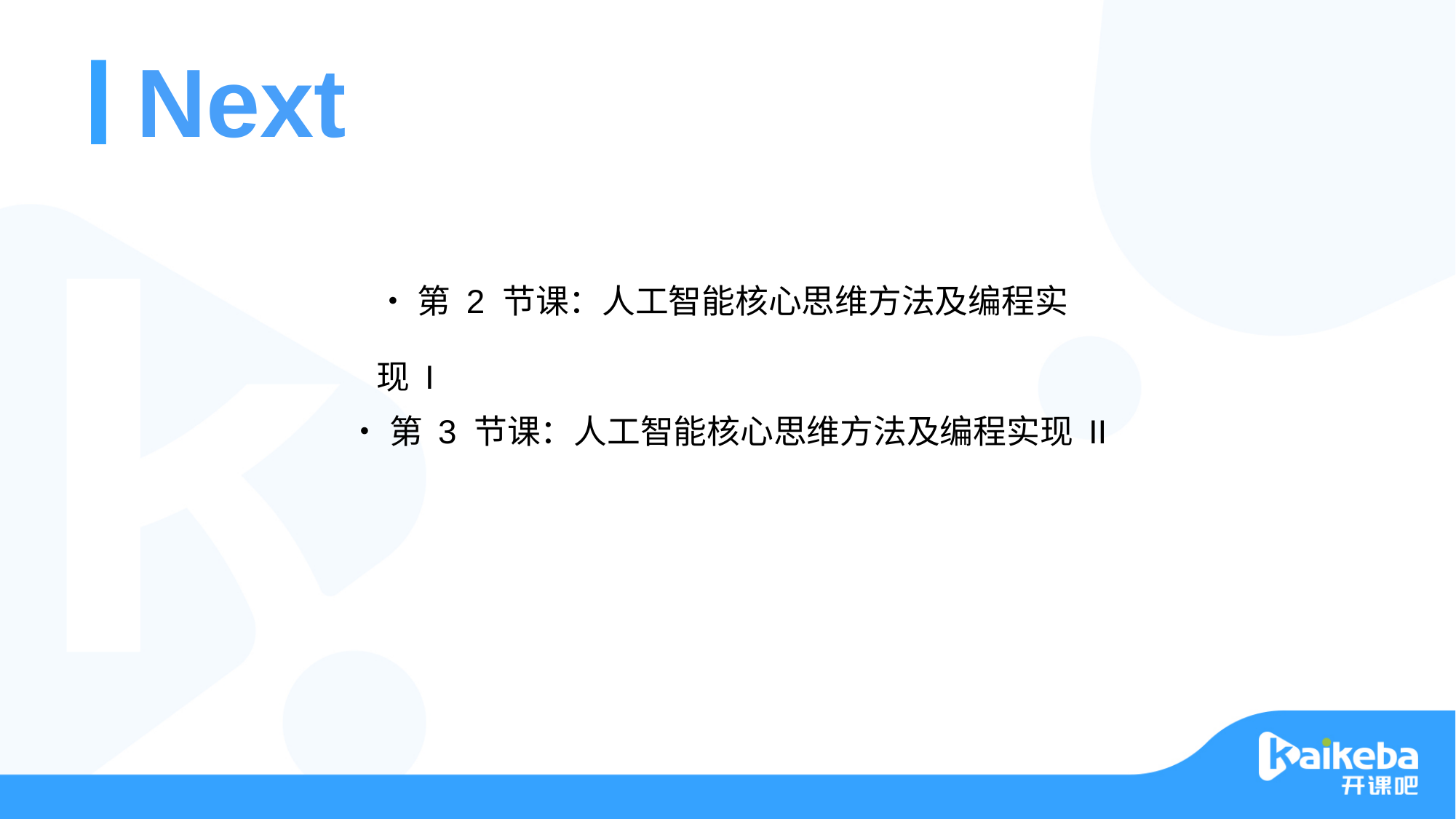

Next
# •第 2 节课：人工智能核心思维方法及编程实现 I
•第 3 节课：人工智能核心思维方法及编程实现 II